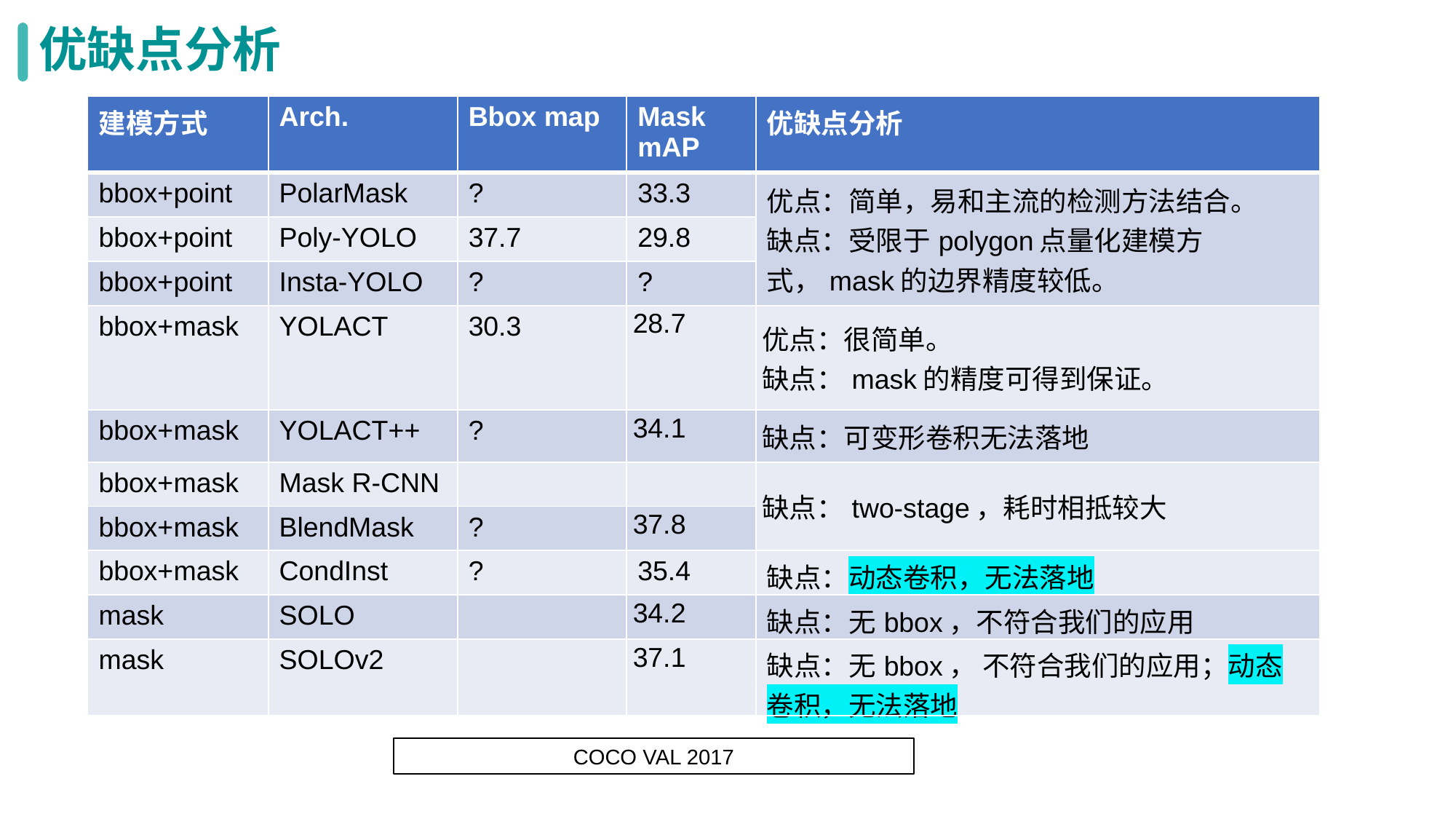

BBAAD9C20180234D78A0072836F0B400A2B9B204106CDB20AFD98A35B1062BB52B48BD38D16E3B0F22C92508C846A9EBF9F921AA11D00BB11BBFC2F27D7E2BD524FCC1AD97246647841F2CA76F024A905F30EBB67DB8DF2E58E6F1972EEBDC48DC86259BDE3
优缺点分析

| 建模方式 | Arch. | Bbox map | Mask mAP | 优缺点分析 |
| --- | --- | --- | --- | --- |
| bbox+point | PolarMask | ? | 33.3 | 优点：简单，易和主流的检测方法结合。 缺点：受限于polygon点量化建模方式，mask的边界精度较低。 |
| bbox+point | Poly-YOLO | 37.7 | 29.8 |  |
| bbox+point | Insta-YOLO | ? | ? |  |
| bbox+mask | YOLACT | 30.3 | 28.7 | 优点：很简单。 缺点：mask的精度可得到保证。 |
| bbox+mask | YOLACT++ | ? | 34.1 | 缺点：可变形卷积无法落地 |
| bbox+mask | Mask R-CNN |  |  | 缺点：two-stage，耗时相抵较大 |
| bbox+mask | BlendMask | ? | 37.8 |  |
| bbox+mask | CondInst | ? | 35.4 | 缺点：动态卷积，无法落地 |
| mask | SOLO |  | 34.2 | 缺点：无bbox，不符合我们的应用 |
| mask | SOLOv2 |  | 37.1 | 缺点：无bbox， 不符合我们的应用；动态卷积，无法落地 |
COCO VAL 2017